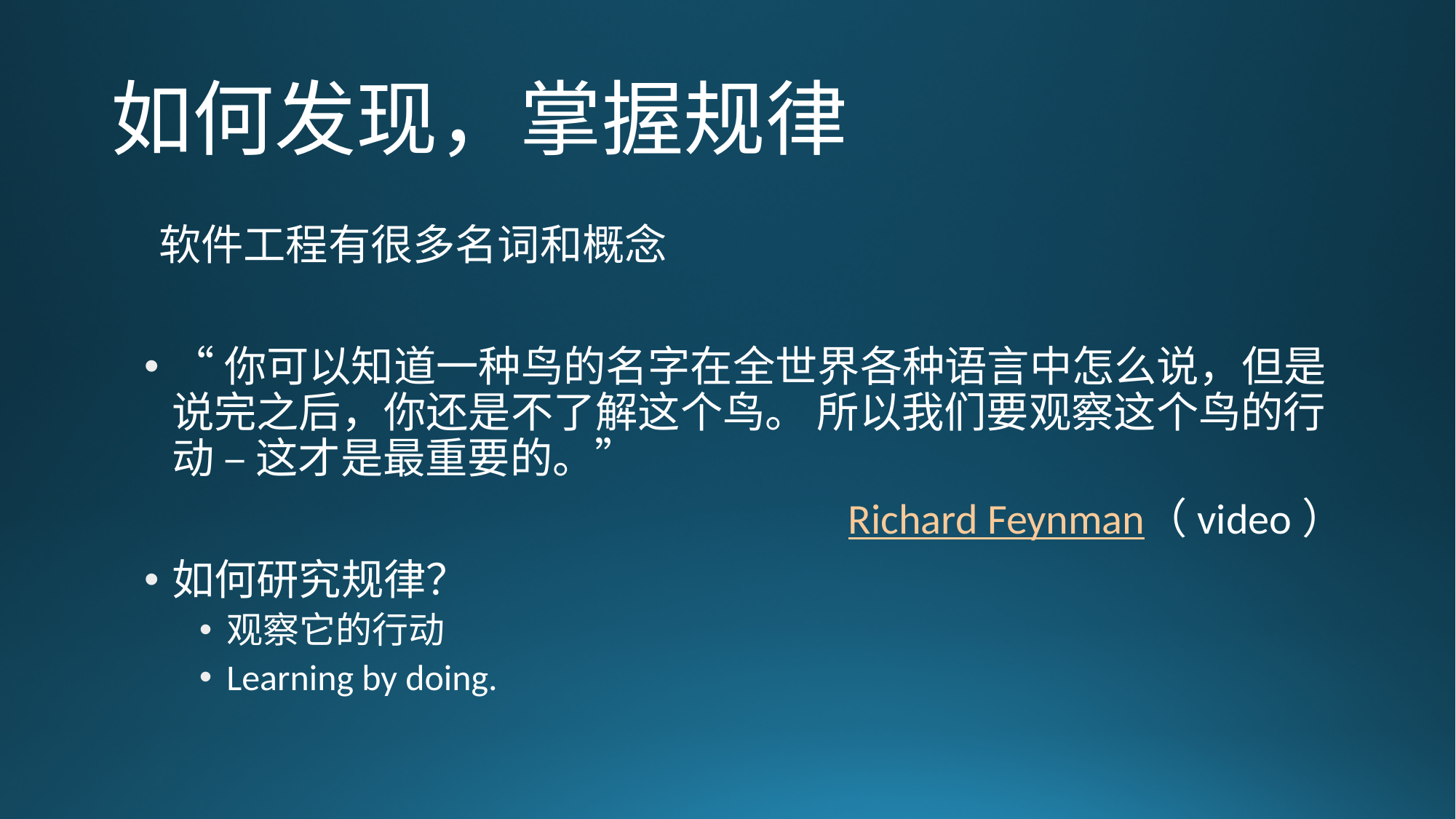

# 如何发现，掌握规律
软件工程有很多名词和概念

“你可以知道一种鸟的名字在全世界各种语言中怎么说，但是说完之后，你还是不了解这个鸟。 所以我们要观察这个鸟的行动 – 这才是最重要的。”
Richard Feynman（video）
如何研究规律？
观察它的行动
Learning by doing.